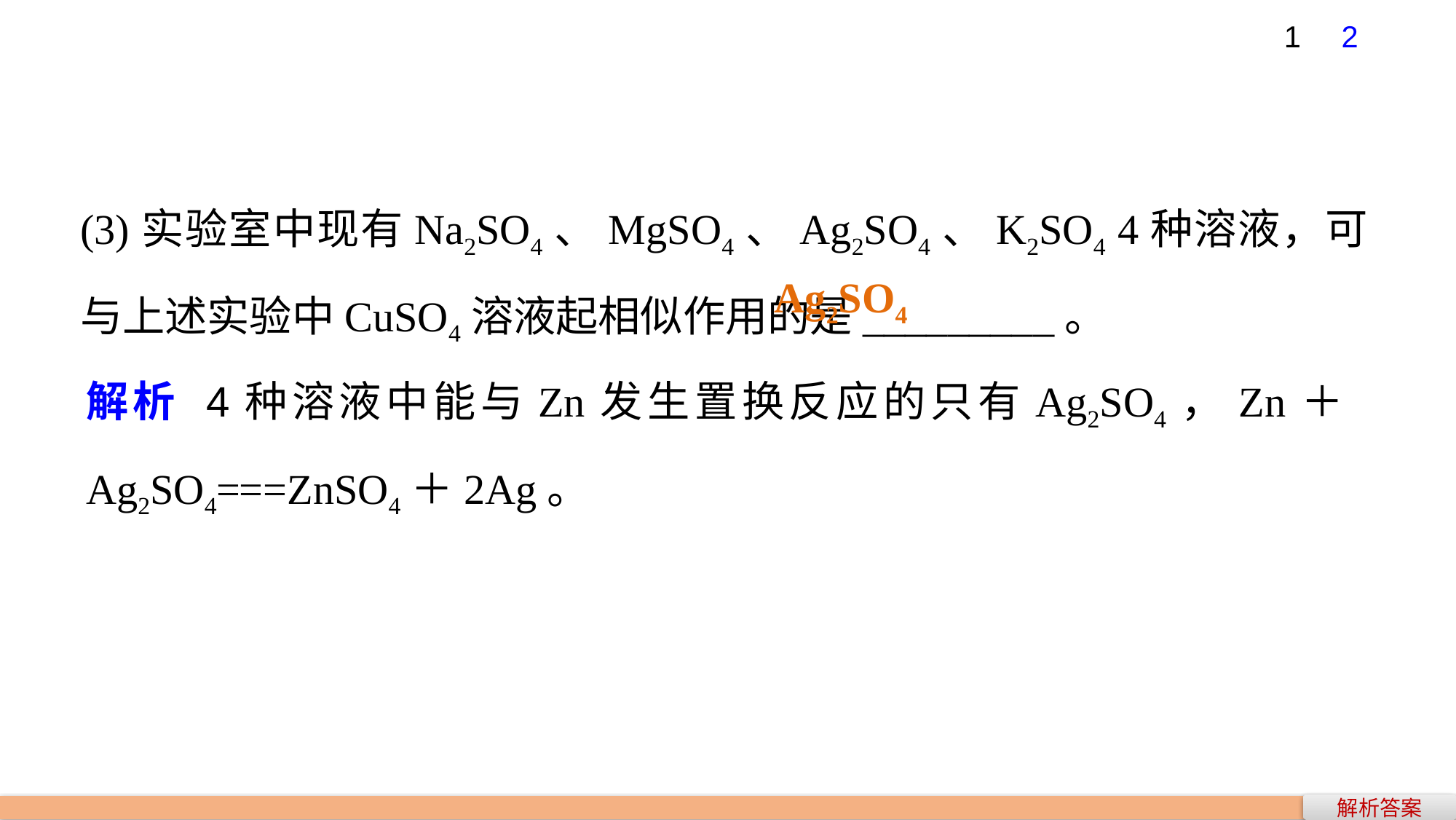

1
2
(3)实验室中现有Na2SO4、MgSO4、Ag2SO4、K2SO4 4种溶液，可与上述实验中CuSO4溶液起相似作用的是_________。
Ag2SO4
解析 4种溶液中能与Zn发生置换反应的只有Ag2SO4，Zn＋Ag2SO4===ZnSO4＋2Ag。
解析答案